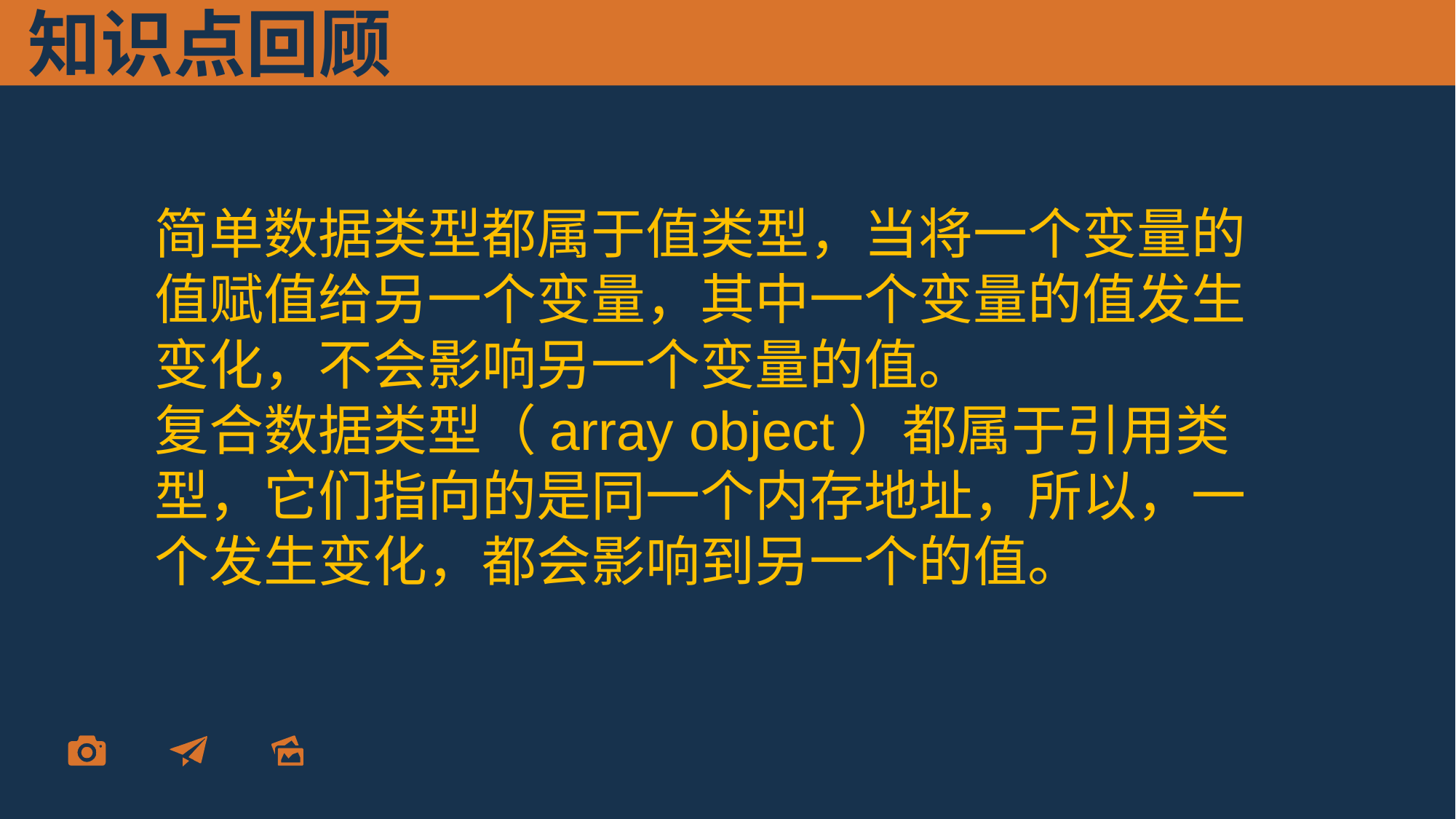

知识点回顾

简单数据类型都属于值类型，当将一个变量的值赋值给另一个变量，其中一个变量的值发生变化，不会影响另一个变量的值。
复合数据类型（array object）都属于引用类型，它们指向的是同一个内存地址，所以，一个发生变化，都会影响到另一个的值。